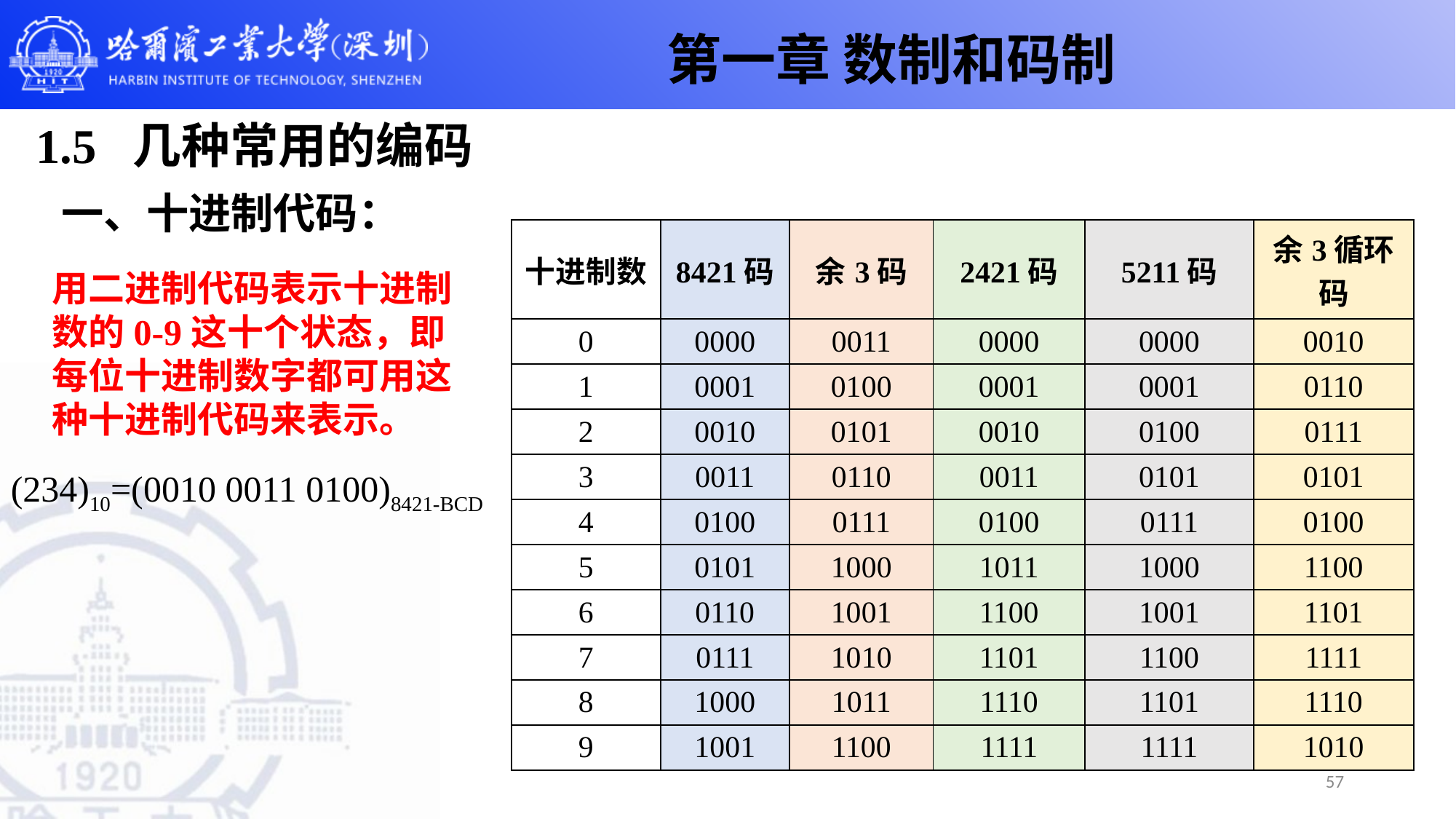

第一章 数制和码制
# 1.5  几种常用的编码
一、十进制代码：
| 十进制数 | 8421码 | 余3码 | 2421码 | 5211码 | 余3循环码 |
| --- | --- | --- | --- | --- | --- |
| 0 | 0000 | 0011 | 0000 | 0000 | 0010 |
| 1 | 0001 | 0100 | 0001 | 0001 | 0110 |
| 2 | 0010 | 0101 | 0010 | 0100 | 0111 |
| 3 | 0011 | 0110 | 0011 | 0101 | 0101 |
| 4 | 0100 | 0111 | 0100 | 0111 | 0100 |
| 5 | 0101 | 1000 | 1011 | 1000 | 1100 |
| 6 | 0110 | 1001 | 1100 | 1001 | 1101 |
| 7 | 0111 | 1010 | 1101 | 1100 | 1111 |
| 8 | 1000 | 1011 | 1110 | 1101 | 1110 |
| 9 | 1001 | 1100 | 1111 | 1111 | 1010 |
用二进制代码表示十进制数的0-9这十个状态，即每位十进制数字都可用这种十进制代码来表示。
(234)10=(0010 0011 0100)8421-BCD
57